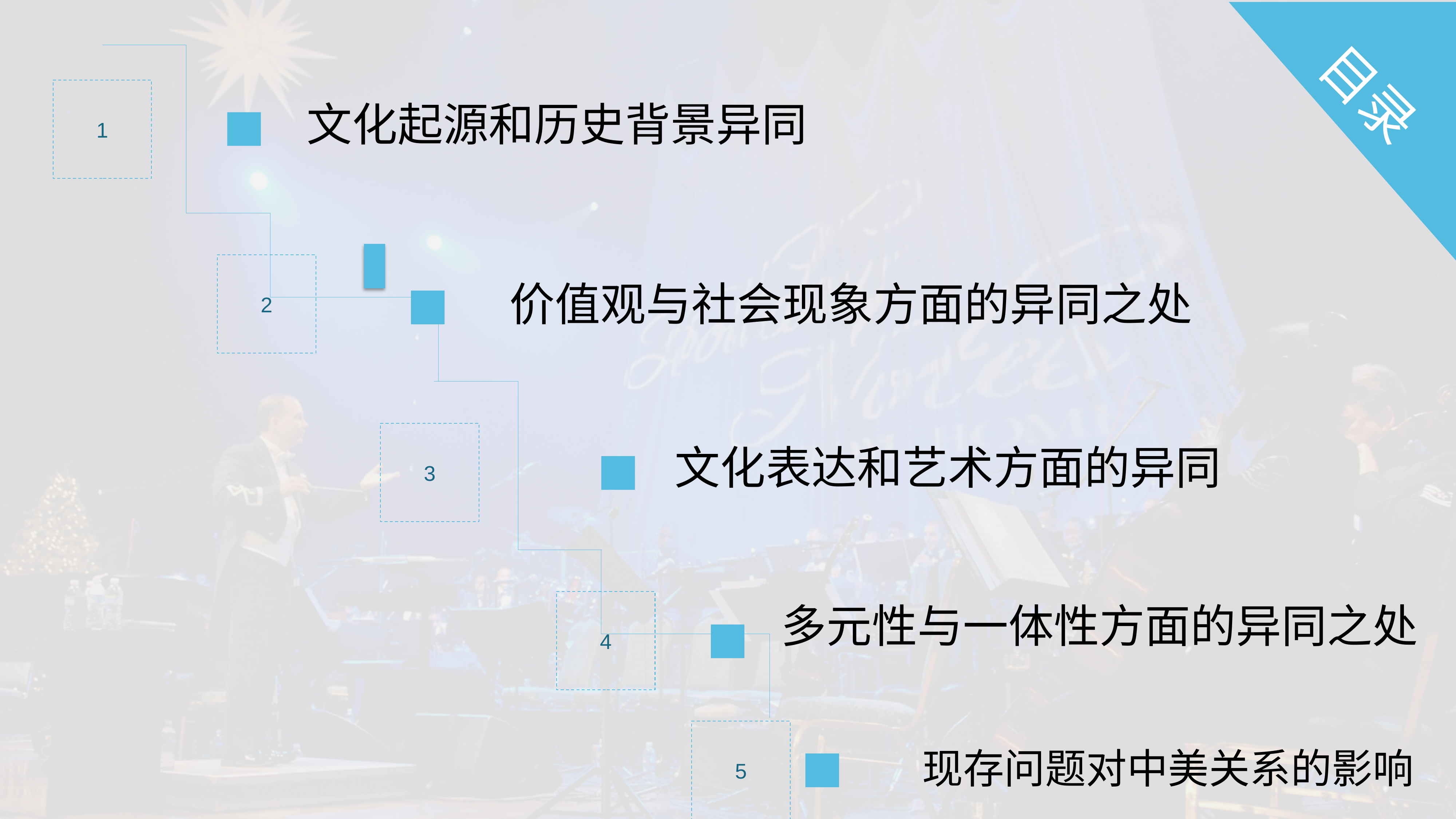

文化起源和历史背景异同
目录
1

价值观与社会现象方面的异同之处
2

文化表达和艺术方面的异同
3

多元性与一体性方面的异同之处
4

5
现存问题对中美关系的影响